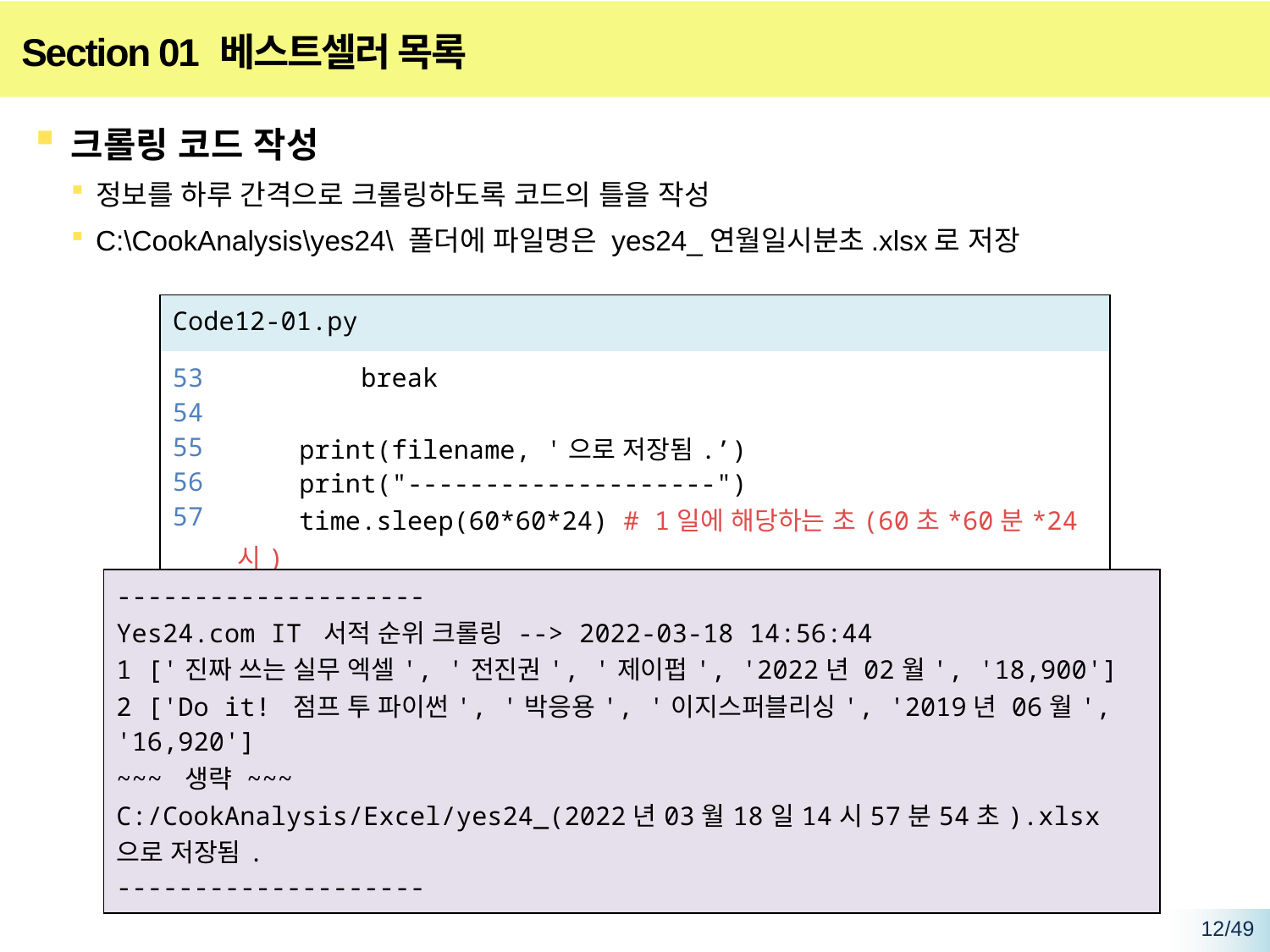

# Section 01 베스트셀러 목록
크롤링 코드 작성
정보를 하루 간격으로 크롤링하도록 코드의 틀을 작성
C:\CookAnalysis\yes24\ 폴더에 파일명은 yes24_연월일시분초.xlsx로 저장
| Code12-01.py |  |
| --- | --- |
| 53 54 55 56 57 | break print(filename, '으로 저장됨.’) print("--------------------") time.sleep(60\*60\*24) # 1일에 해당하는 초(60초\*60분\*24시) |
| -------------------- Yes24.com IT 서적 순위 크롤링 --> 2022-03-18 14:56:44 1 ['진짜 쓰는 실무 엑셀', '전진권', '제이펍', '2022년 02월', '18,900'] 2 ['Do it! 점프 투 파이썬', '박응용', '이지스퍼블리싱', '2019년 06월', '16,920'] ~~~ 생략 ~~~ C:/CookAnalysis/Excel/yes24\_(2022년03월18일14시57분54초).xlsx 으로 저장됨. -------------------- |
| --- |